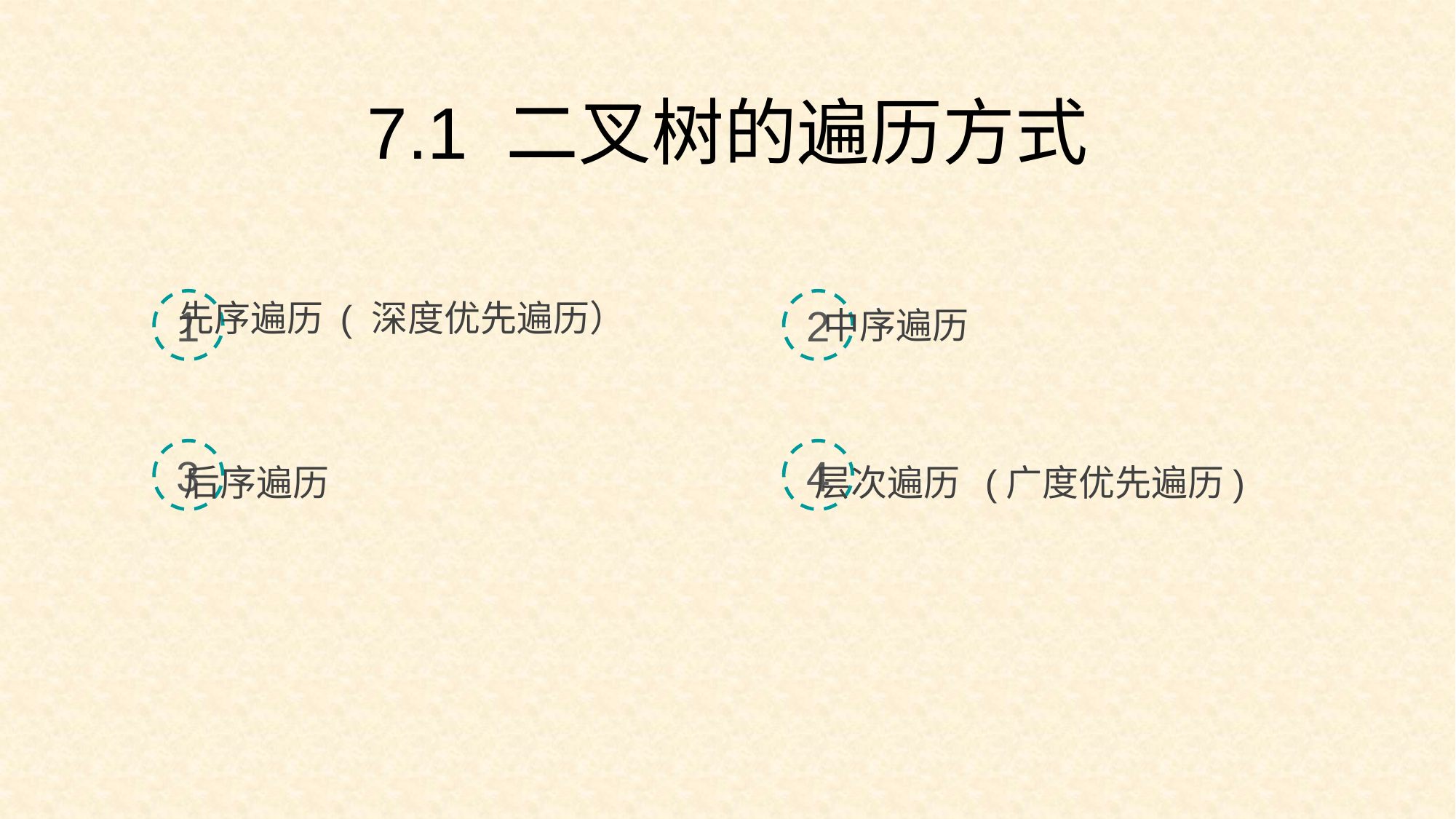

7.1 二叉树的遍历方式
先序遍历 ( 深度优先遍历）
1
2
中序遍历
3
4
后序遍历
层次遍历  (广度优先遍历)